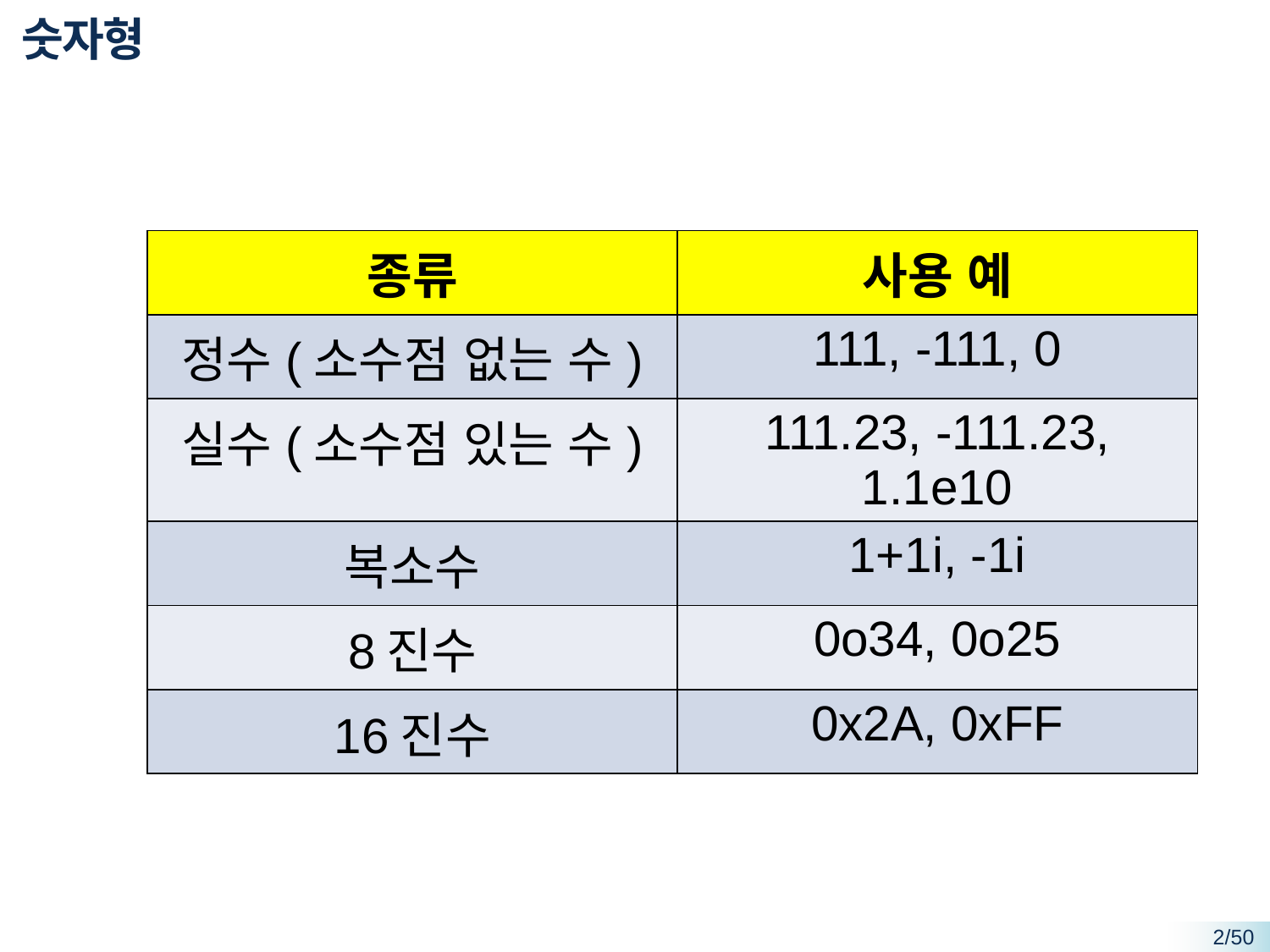

# 숫자형
| 종류 | 사용 예 |
| --- | --- |
| 정수(소수점 없는 수) | 111, -111, 0 |
| 실수(소수점 있는 수) | 111.23, -111.23, 1.1e10 |
| 복소수 | 1+1i, -1i |
| 8진수 | 0o34, 0o25 |
| 16진수 | 0x2A, 0xFF |